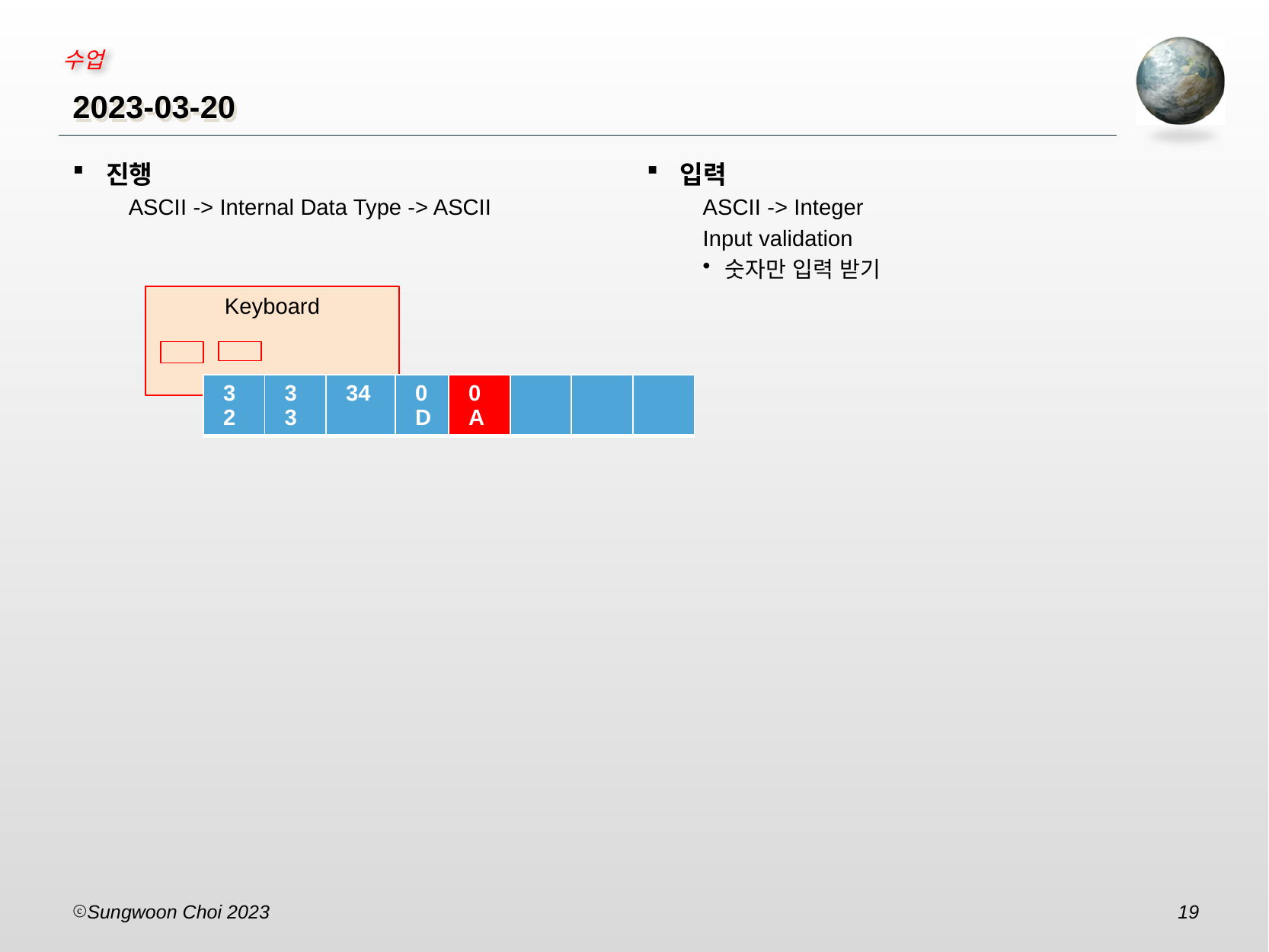

# 2023-03-20
입력
ASCII -> Integer
Input validation
숫자만 입력 받기

진행
ASCII -> Internal Data Type -> ASCII

Keyboard

| 32 | 33 | 34 | 0D | 0A |  |  |  |
| --- | --- | --- | --- | --- | --- | --- | --- |
Sungwoon Choi 2023
19